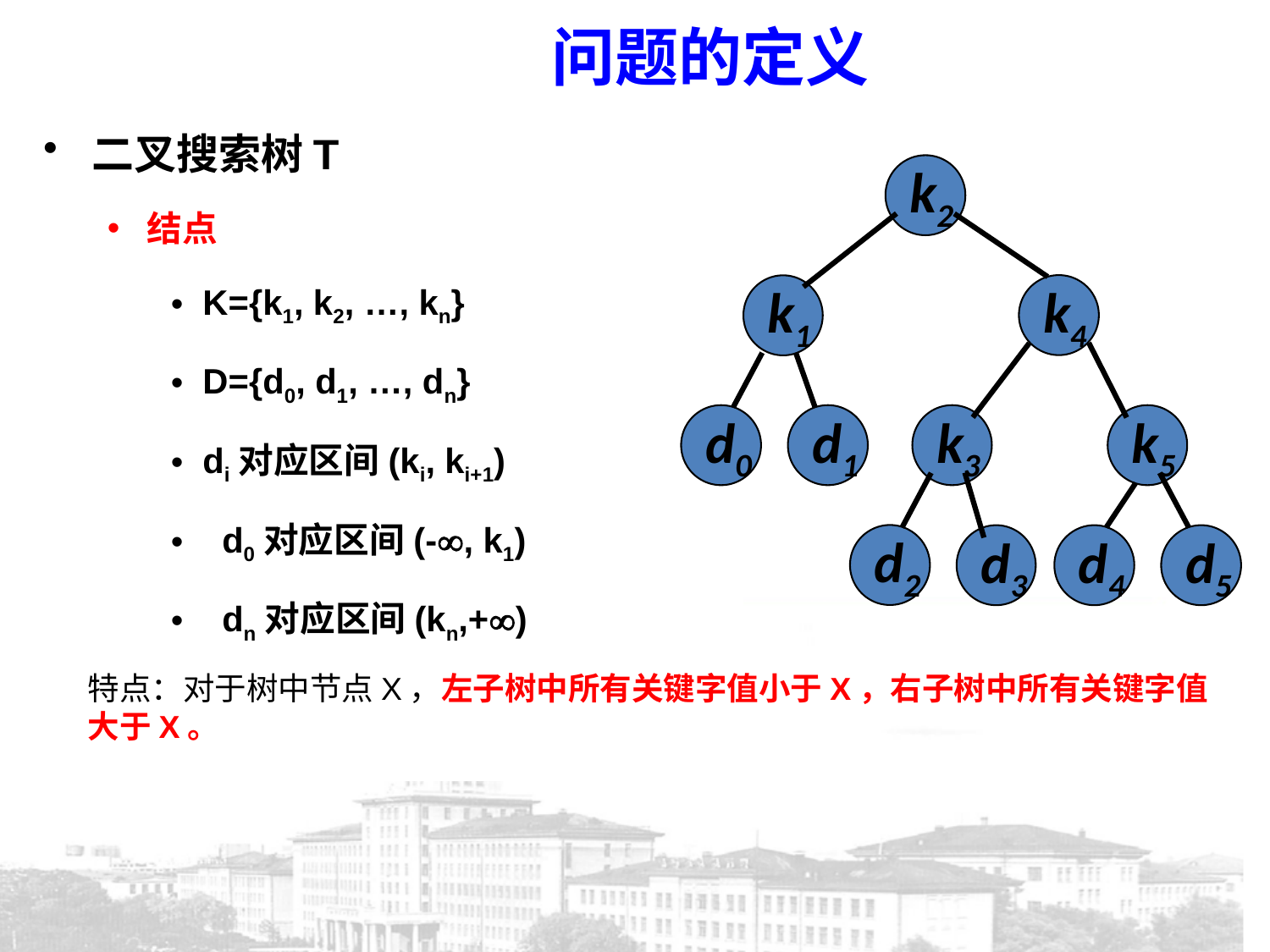

问题的定义
二叉搜索树T
结点
K={k1, k2, …, kn}
D={d0, d1, …, dn}
di对应区间(ki, ki+1)
  d0对应区间(-∞, k1)
  dn对应区间(kn,+∞)

k2

k4
k1

d0
d1
k3
k5

d2
d3
d4
d5
特点：对于树中节点X，左子树中所有关键字值小于X，右子树中所有关键字值大于X。